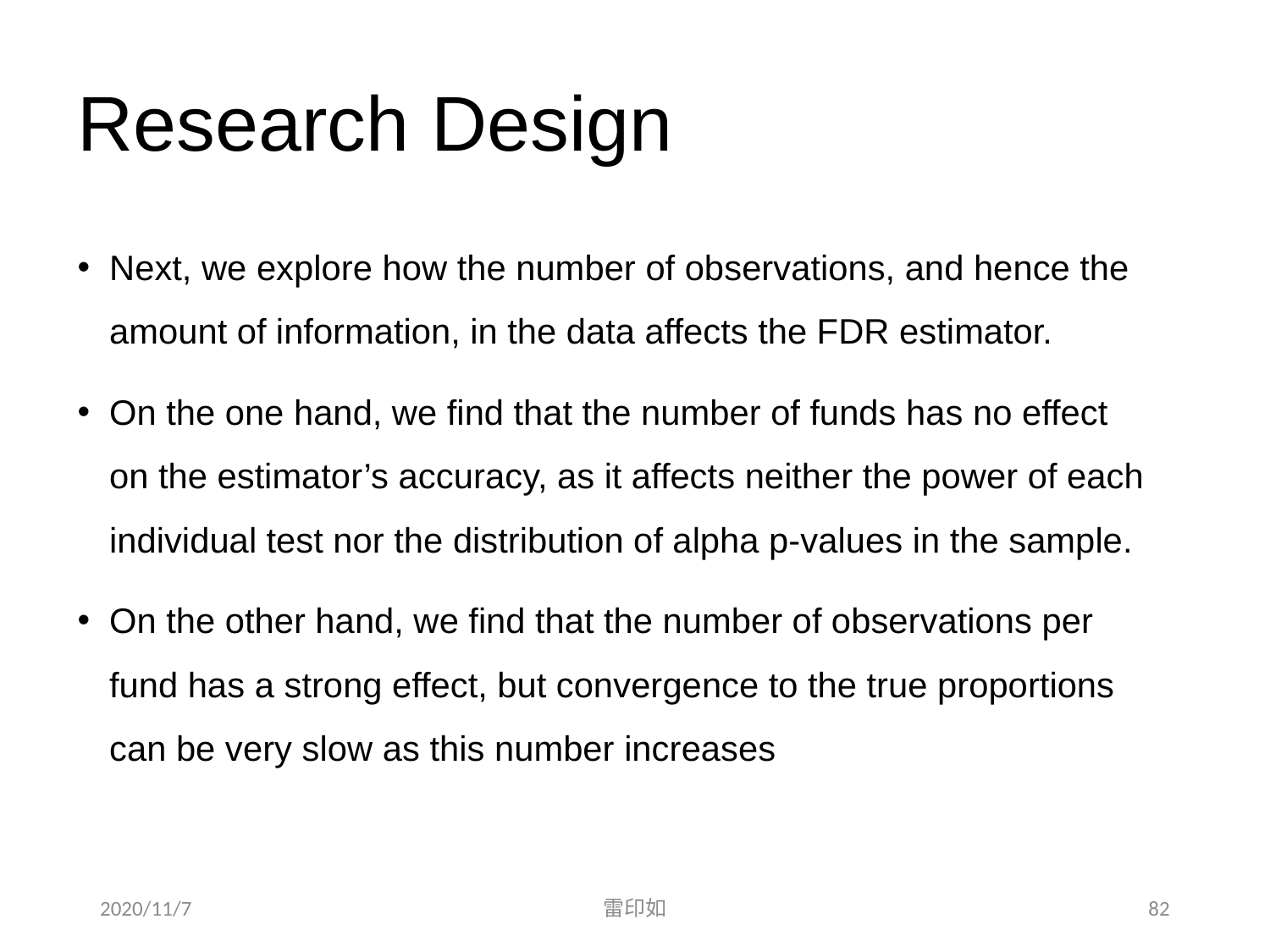

# Research Design
Next, we explore how the number of observations, and hence the amount of information, in the data affects the FDR estimator.
On the one hand, we find that the number of funds has no effect on the estimator’s accuracy, as it affects neither the power of each individual test nor the distribution of alpha p-values in the sample.
On the other hand, we find that the number of observations per fund has a strong effect, but convergence to the true proportions can be very slow as this number increases
2020/11/7
雷印如
82